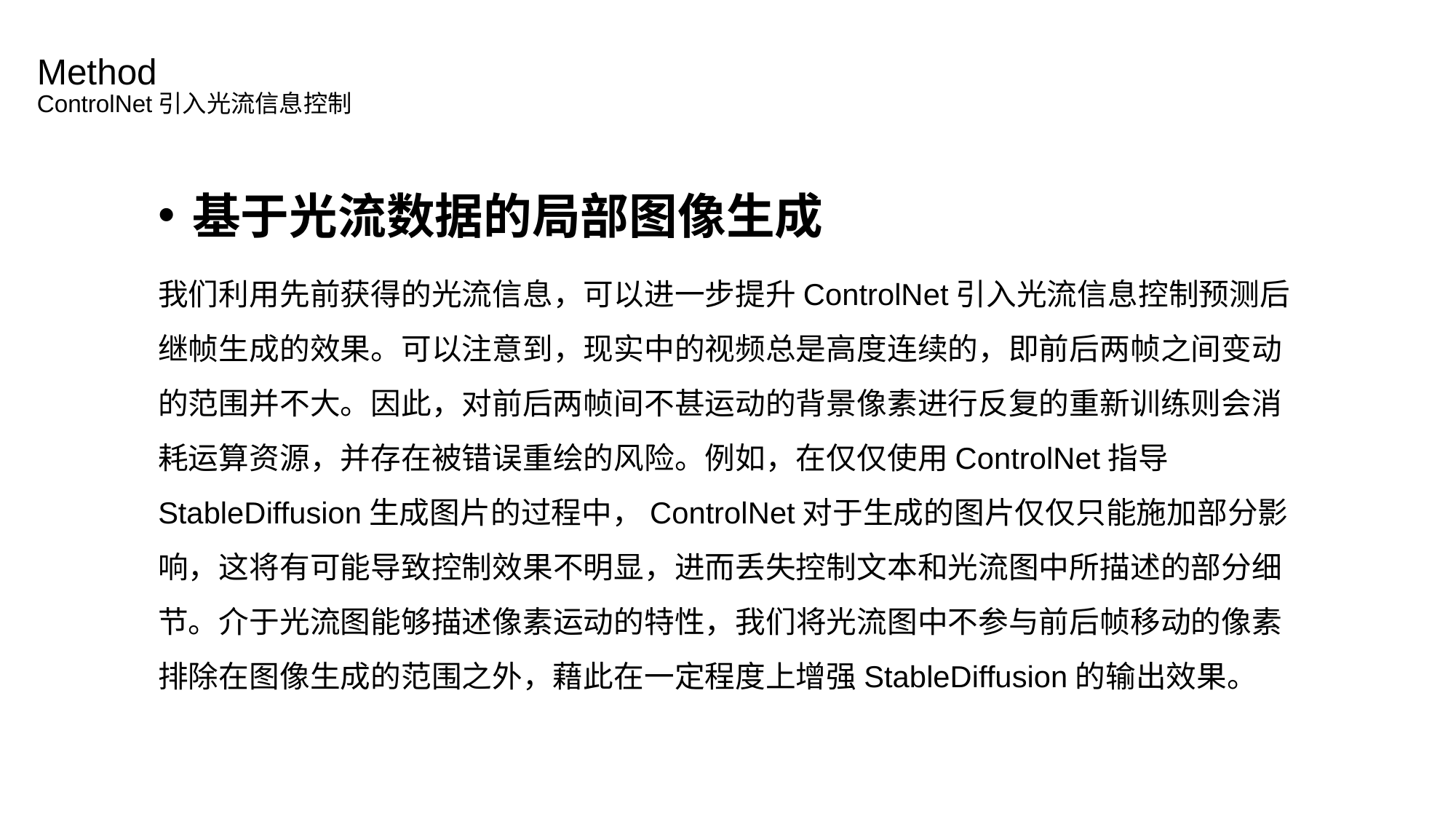

Method
ControlNet引入光流信息控制
基于光流数据的局部图像生成
我们利用先前获得的光流信息，可以进一步提升ControlNet引入光流信息控制预测后继帧生成的效果。可以注意到，现实中的视频总是高度连续的，即前后两帧之间变动的范围并不大。因此，对前后两帧间不甚运动的背景像素进行反复的重新训练则会消耗运算资源，并存在被错误重绘的风险。例如，在仅仅使用ControlNet指导StableDiffusion生成图片的过程中，ControlNet对于生成的图片仅仅只能施加部分影响，这将有可能导致控制效果不明显，进而丢失控制文本和光流图中所描述的部分细节。介于光流图能够描述像素运动的特性，我们将光流图中不参与前后帧移动的像素排除在图像生成的范围之外，藉此在一定程度上增强StableDiffusion的输出效果。